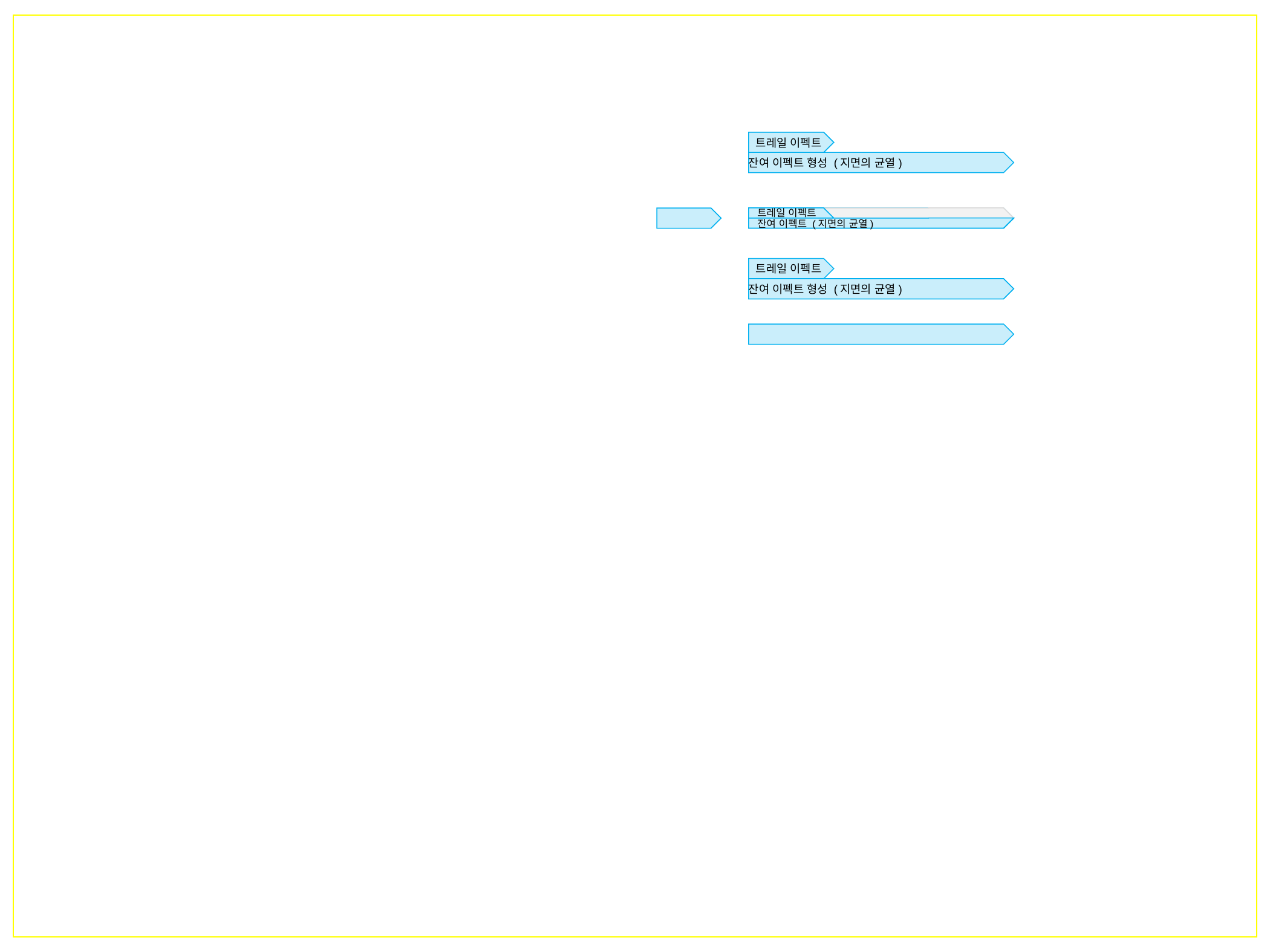

트레일 이펙트
잔여 이펙트 형성 (지면의 균열)

트레일 이펙트
잔여 이펙트 (지면의 균열)
트레일 이펙트
잔여 이펙트 형성 (지면의 균열)